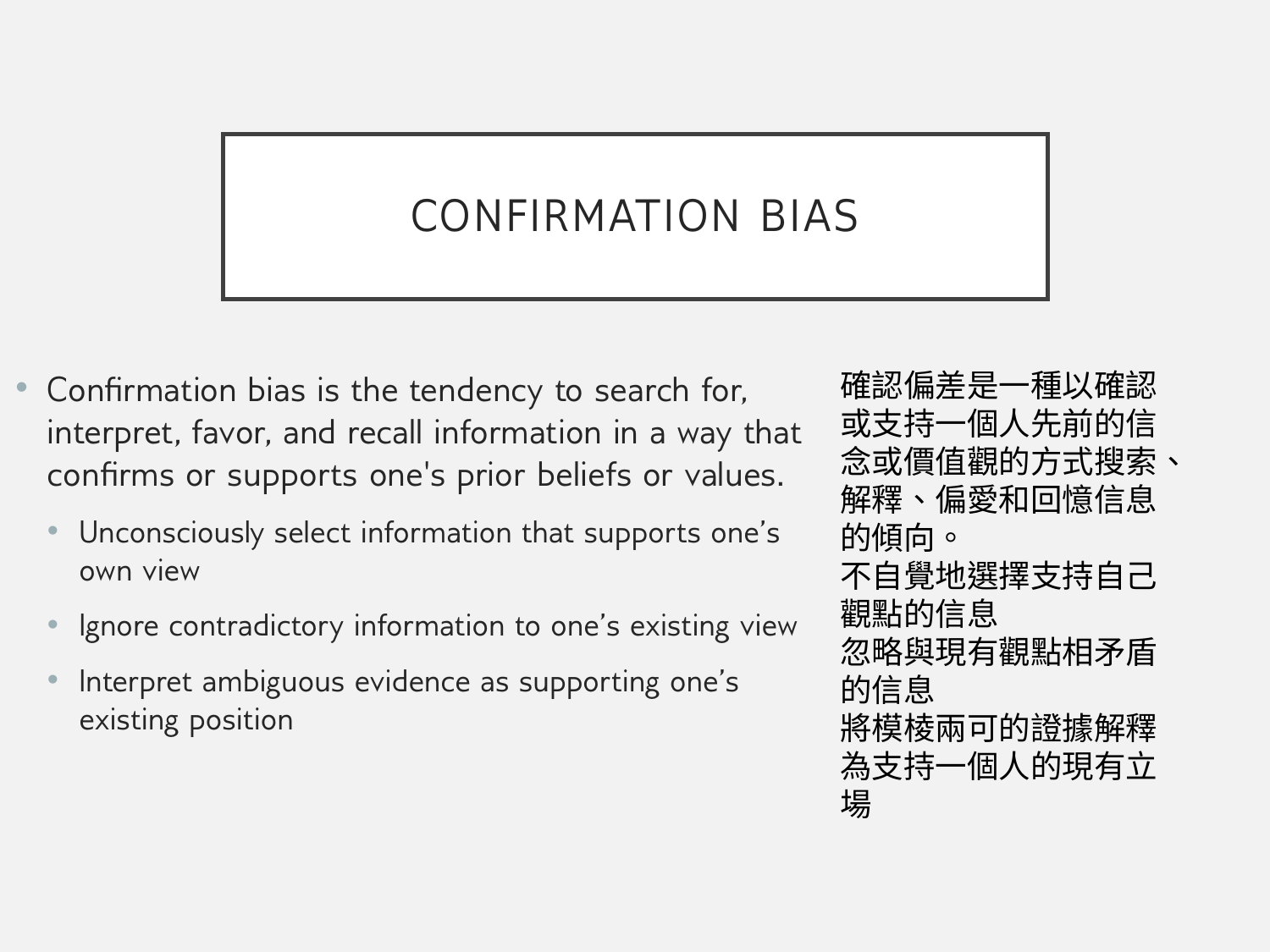

# Confirmation bias
Confirmation bias is the tendency to search for, interpret, favor, and recall information in a way that confirms or supports one's prior beliefs or values.
Unconsciously select information that supports one’s own view
Ignore contradictory information to one’s existing view
Interpret ambiguous evidence as supporting one’s existing position
確認偏差是一種以確認或支持一個人先前的信念或價值觀的方式搜索、解釋、偏愛和回憶信息的傾向。
不自覺地選擇支持自己觀點的信息
忽略與現有觀點相矛盾的信息
將模棱兩可的證據解釋為支持一個人的現有立場